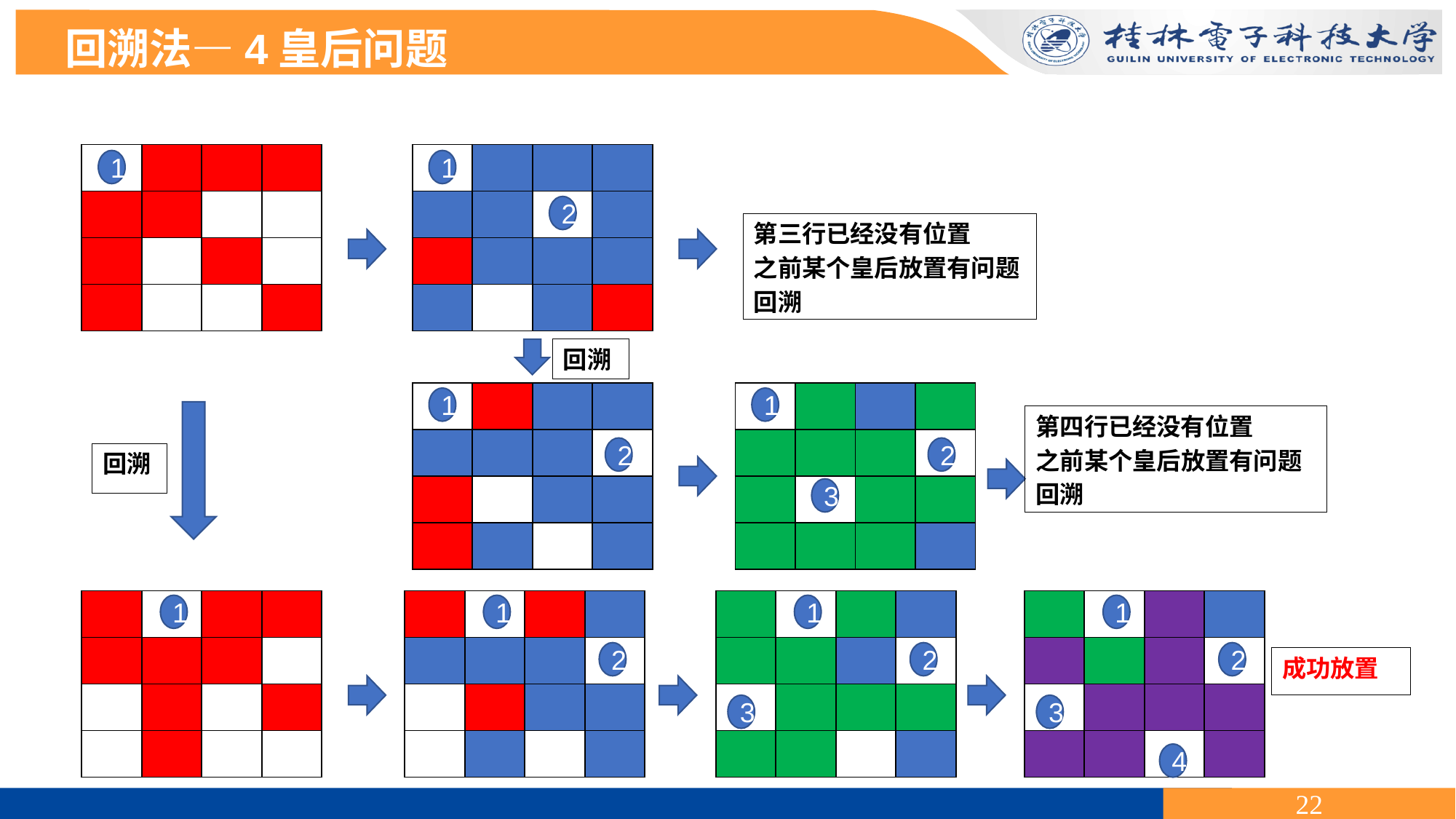

回溯法—4皇后问题
|  |  |  |  |
| --- | --- | --- | --- |
|  |  |  |  |
|  |  |  |  |
|  |  |  |  |
|  |  |  |  |
| --- | --- | --- | --- |
|  |  |  |  |
|  |  |  |  |
|  |  |  |  |
1
1
2
第三行已经没有位置
之前某个皇后放置有问题
回溯

回溯
|  |  |  |  |
| --- | --- | --- | --- |
|  |  |  |  |
|  |  |  |  |
|  |  |  |  |
|  |  |  |  |
| --- | --- | --- | --- |
|  |  |  |  |
|  |  |  |  |
|  |  |  |  |
1
1

第四行已经没有位置
之前某个皇后放置有问题
回溯
2
2
回溯

3
|  |  |  |  |
| --- | --- | --- | --- |
|  |  |  |  |
|  |  |  |  |
|  |  |  |  |
|  |  |  |  |
| --- | --- | --- | --- |
|  |  |  |  |
|  |  |  |  |
|  |  |  |  |
|  |  |  |  |
| --- | --- | --- | --- |
|  |  |  |  |
|  |  |  |  |
|  |  |  |  |
|  |  |  |  |
| --- | --- | --- | --- |
|  |  |  |  |
|  |  |  |  |
|  |  |  |  |
1
1
1
1
2
2
2
成功放置

3
3
4